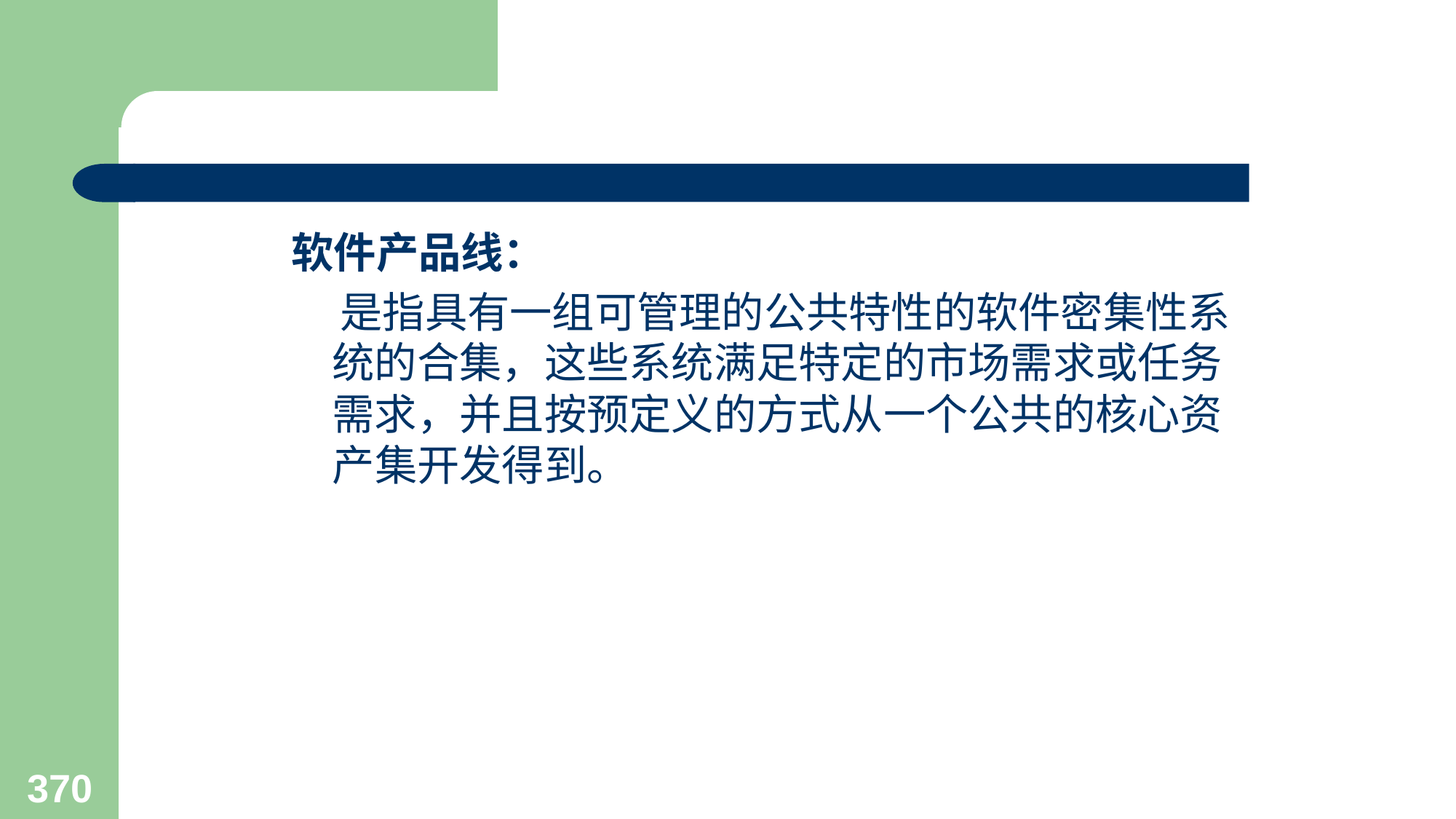

#
软件产品线：
    是指具有一组可管理的公共特性的软件密集性系统的合集，这些系统满足特定的市场需求或任务需求，并且按预定义的方式从一个公共的核心资产集开发得到。

370